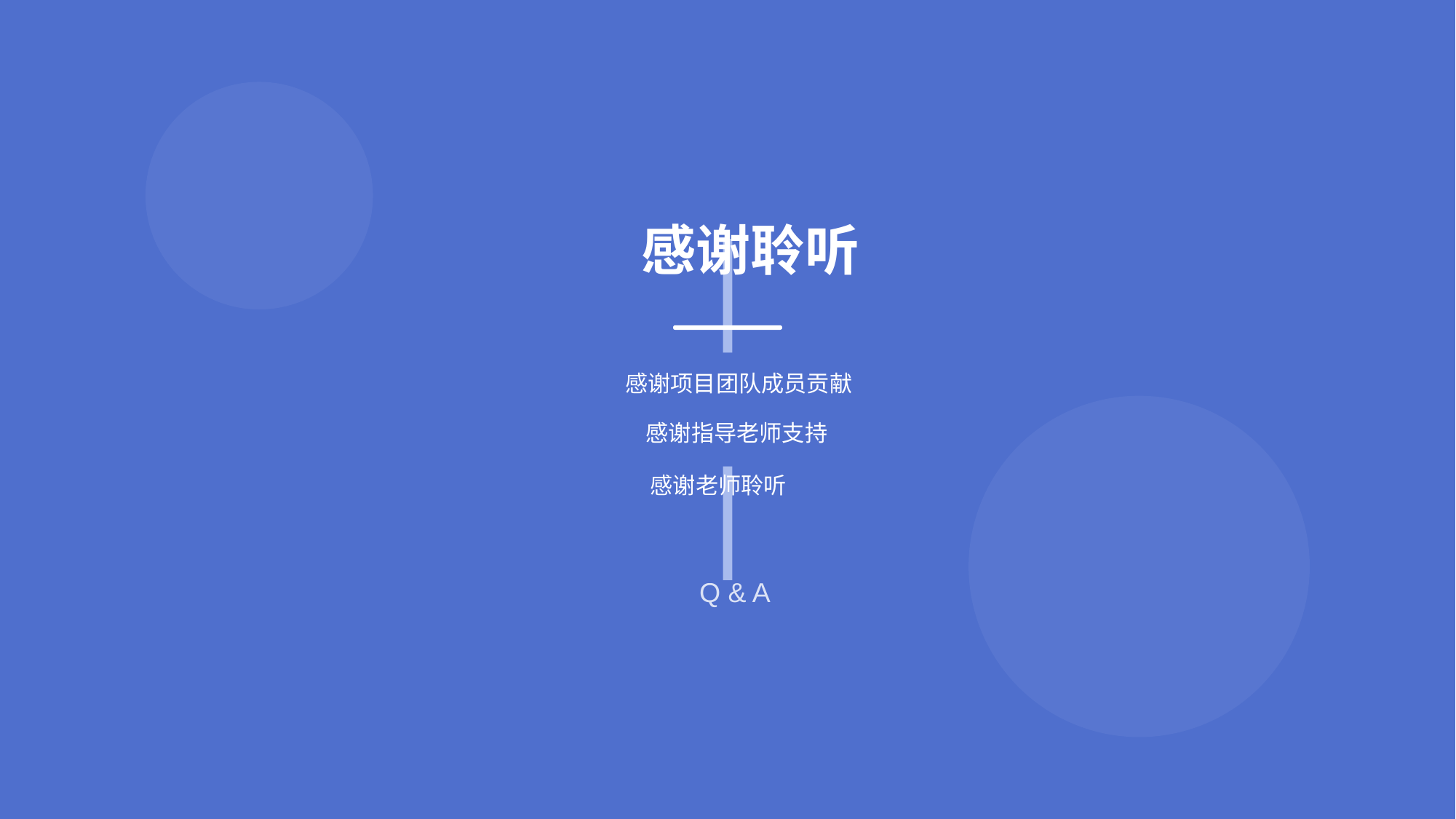

感谢聆听

感谢项目团队成员贡献

感谢指导老师支持

感谢老师聆听
Q & A